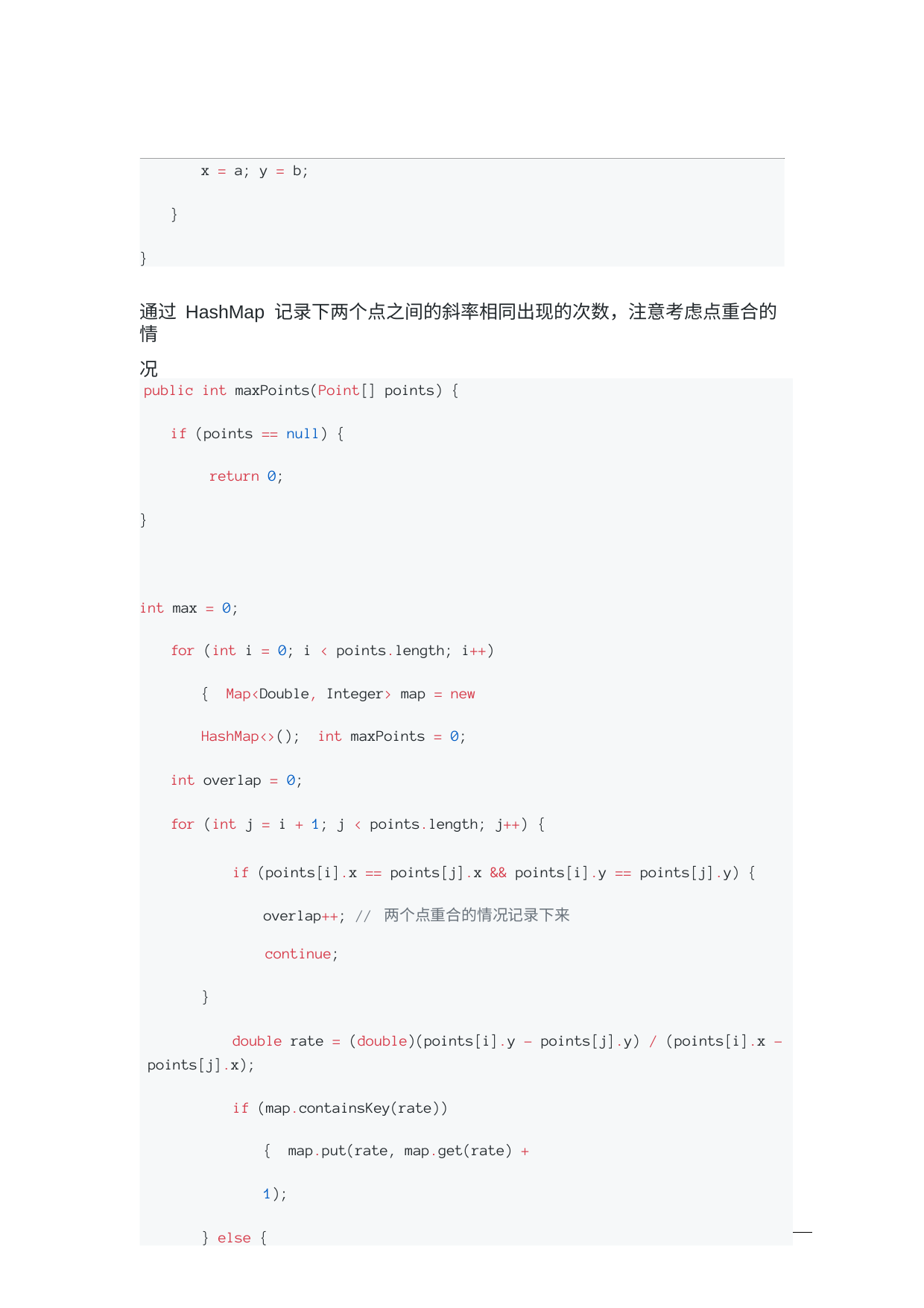

x = a; y = b;

}

}
通过 HashMap 记录下两个点之间的斜率相同出现的次数，注意考虑点重合的情
况
public int maxPoints(Point[] points) {
if (points == null) {  return 0;

}

int max = 0;
for (int i = 0; i < points.length; i++) {  Map<Double, Integer> map = new HashMap<>();  int maxPoints = 0;

int overlap = 0;

for (int j = i + 1; j < points.length; j++) {
if (points[i].x == points[j].x && points[i].y == points[j].y) {  overlap++; // 两个点重合的情况记录下来

continue;

}

double rate = (double)(points[i].y - points[j].y) / (points[i].x -  points[j].x);
if (map.containsKey(rate)) {  map.put(rate, map.get(rate) + 1);

} else {